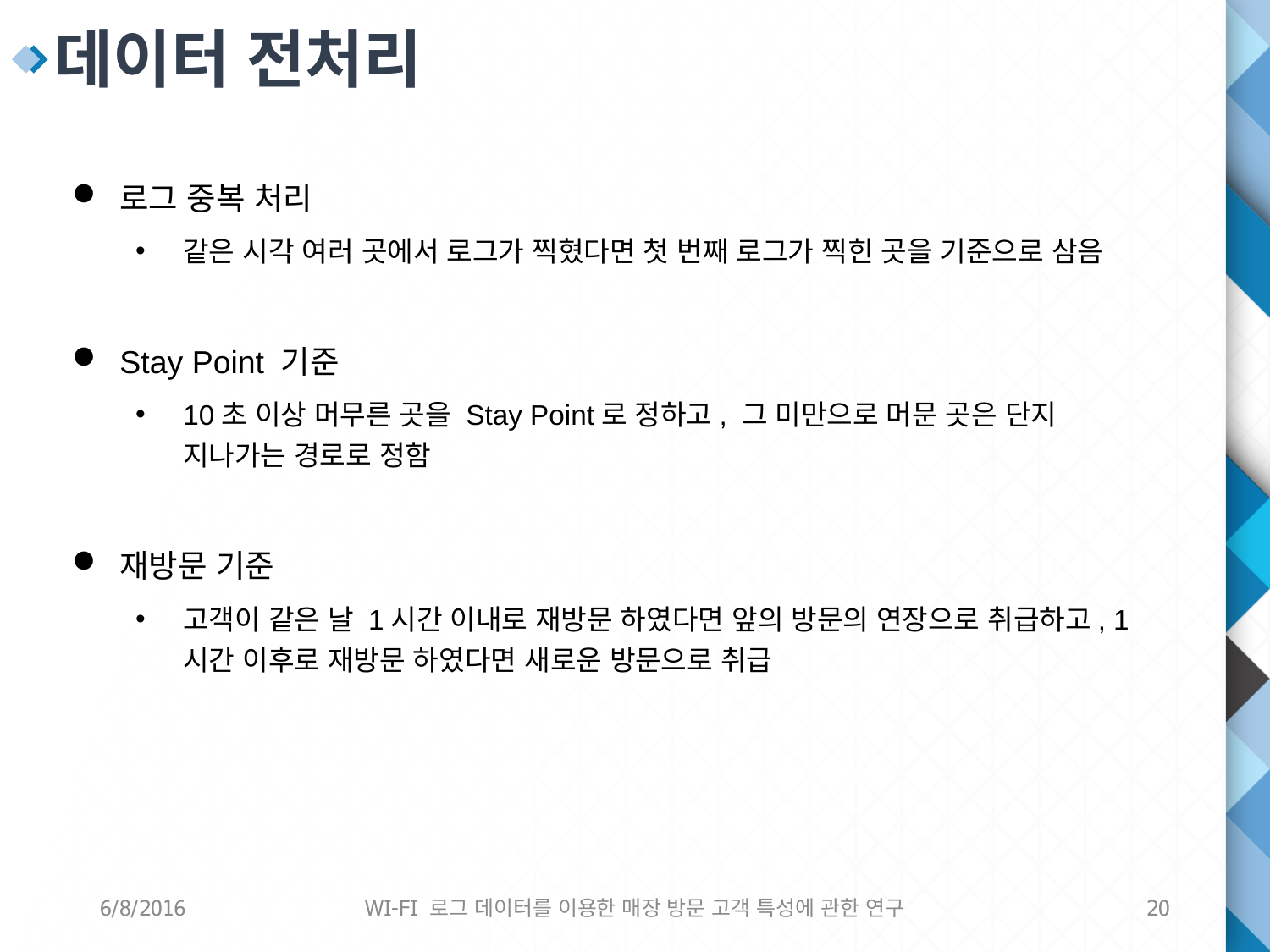

데이터 전처리

로그 중복 처리
같은 시각 여러 곳에서 로그가 찍혔다면 첫 번째 로그가 찍힌 곳을 기준으로 삼음

Stay Point 기준
10초 이상 머무른 곳을 Stay Point로 정하고, 그 미만으로 머문 곳은 단지 지나가는 경로로 정함

재방문 기준
고객이 같은 날 1시간 이내로 재방문 하였다면 앞의 방문의 연장으로 취급하고, 1시간 이후로 재방문 하였다면 새로운 방문으로 취급
6/8/2016
WI-FI 로그 데이터를 이용한 매장 방문 고객 특성에 관한 연구
20